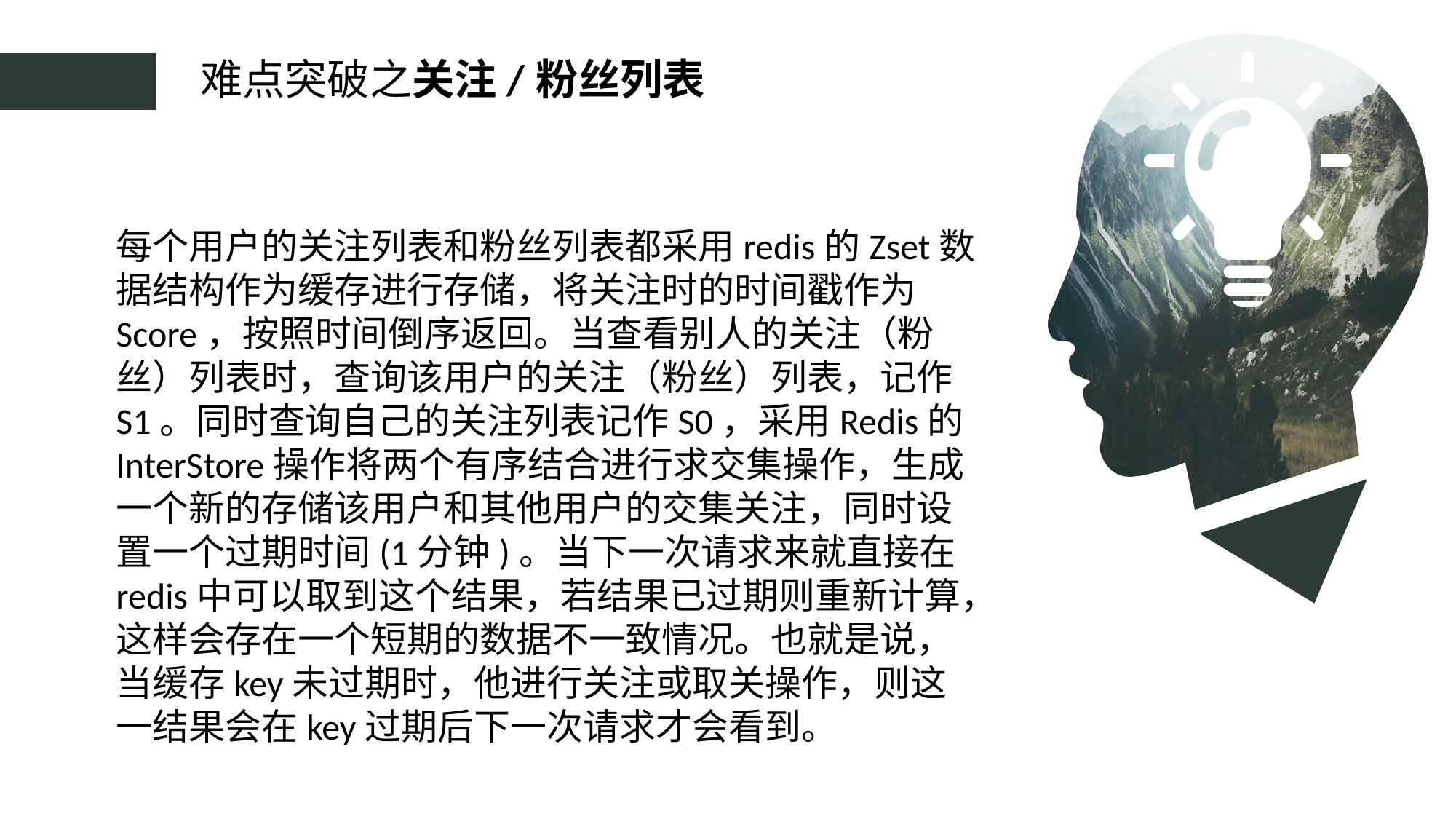

难点突破之关注/粉丝列表

每个用户的关注列表和粉丝列表都采用redis的Zset数据结构作为缓存进行存储，将关注时的时间戳作为Score，按照时间倒序返回。当查看别人的关注（粉丝）列表时，查询该用户的关注（粉丝）列表，记作S1。同时查询自己的关注列表记作S0，采用Redis的InterStore操作将两个有序结合进行求交集操作，生成一个新的存储该用户和其他用户的交集关注，同时设置一个过期时间(1分钟)。当下一次请求来就直接在redis中可以取到这个结果，若结果已过期则重新计算，这样会存在一个短期的数据不一致情况。也就是说，当缓存key未过期时，他进行关注或取关操作，则这一结果会在key过期后下一次请求才会看到。